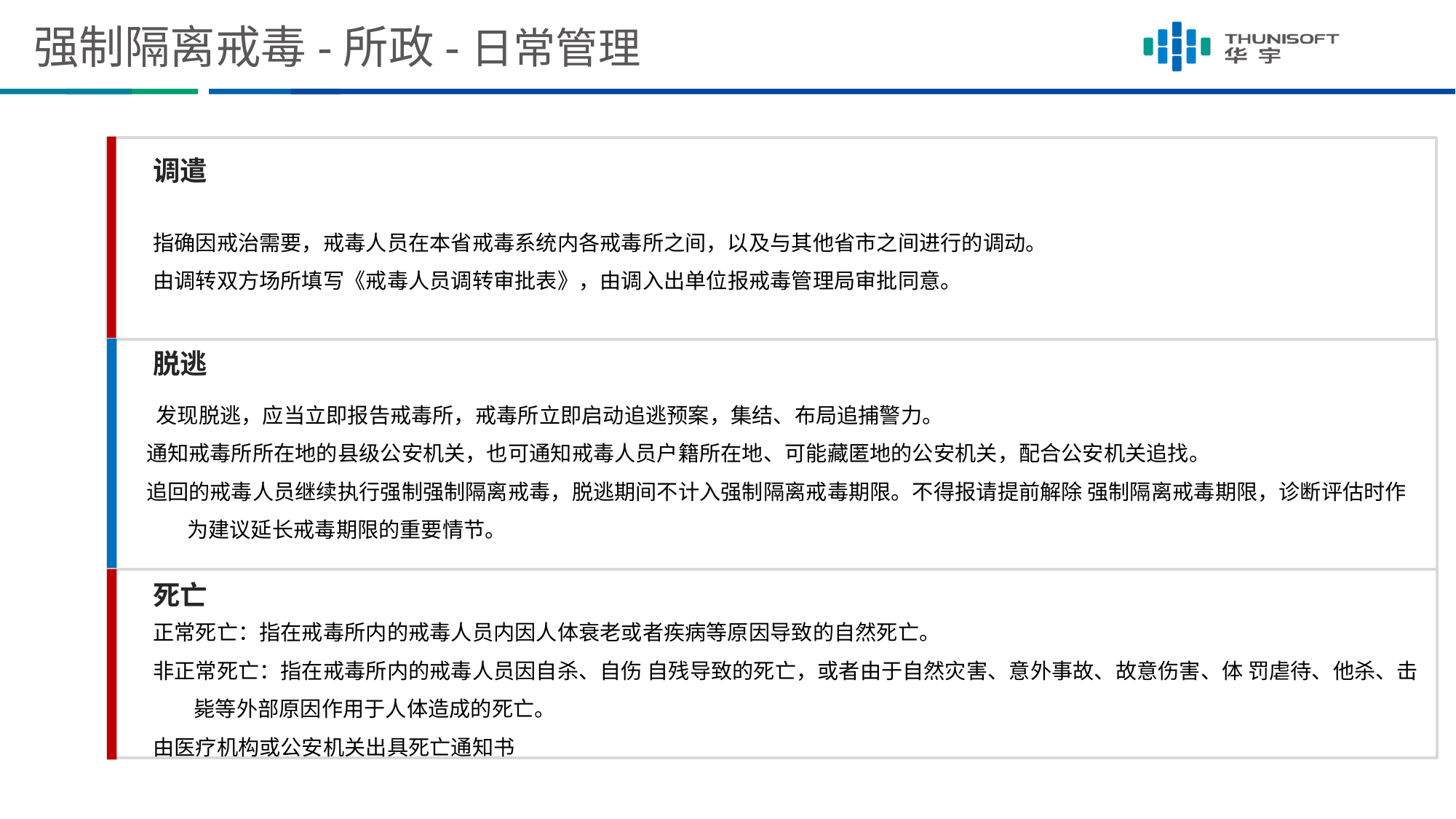

# 强制隔离戒毒-所政-日常管理

调遣
指确因戒治需要，戒毒人员在本省戒毒系统内各戒毒所之间，以及与其他省市之间进行的调动。
由调转双方场所填写《戒毒人员调转审批表》，由调入出单位报戒毒管理局审批同意。

脱逃
 发现脱逃，应当立即报告戒毒所，戒毒所立即启动追逃预案，集结、布局追捕警力。
通知戒毒所所在地的县级公安机关，也可通知戒毒人员户籍所在地、可能藏匿地的公安机关，配合公安机关追找。
追回的戒毒人员继续执行强制强制隔离戒毒，脱逃期间不计入强制隔离戒毒期限。不得报请提前解除 强制隔离戒毒期限，诊断评估时作为建议延长戒毒期限的重要情节。

死亡
正常死亡：指在戒毒所内的戒毒人员内因人体衰老或者疾病等原因导致的自然死亡。
非正常死亡：指在戒毒所内的戒毒人员因自杀、自伤 自残导致的死亡，或者由于自然灾害、意外事故、故意伤害、体 罚虐待、他杀、击毙等外部原因作用于人体造成的死亡。
由医疗机构或公安机关出具死亡通知书